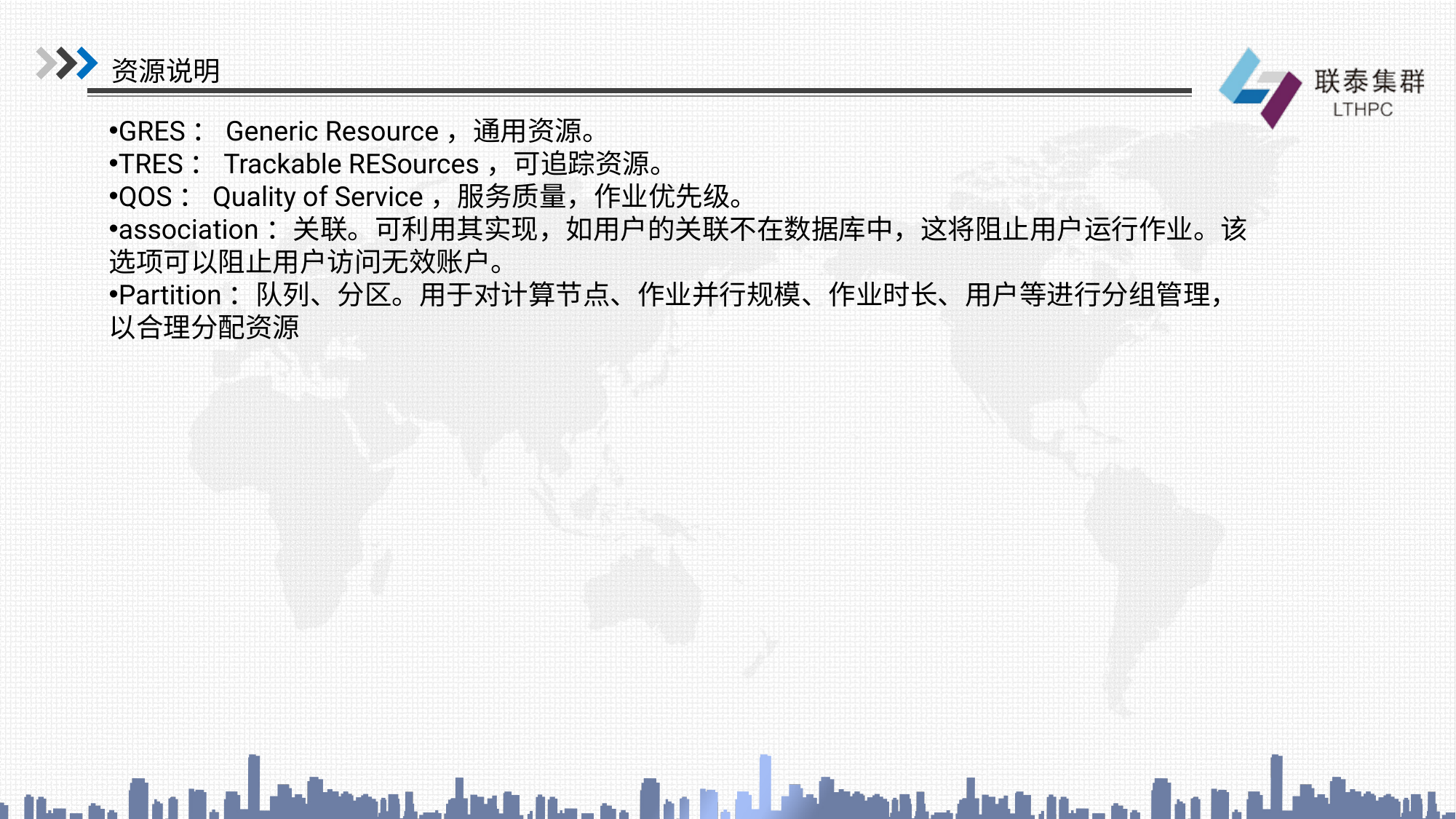

资源说明
GRES：Generic Resource，通用资源。
TRES：Trackable RESources，可追踪资源。
QOS：Quality of Service，服务质量，作业优先级。
association：关联。可利用其实现，如用户的关联不在数据库中，这将阻止用户运行作业。该选项可以阻止用户访问无效账户。
Partition：队列、分区。用于对计算节点、作业并行规模、作业时长、用户等进行分组管理，以合理分配资源